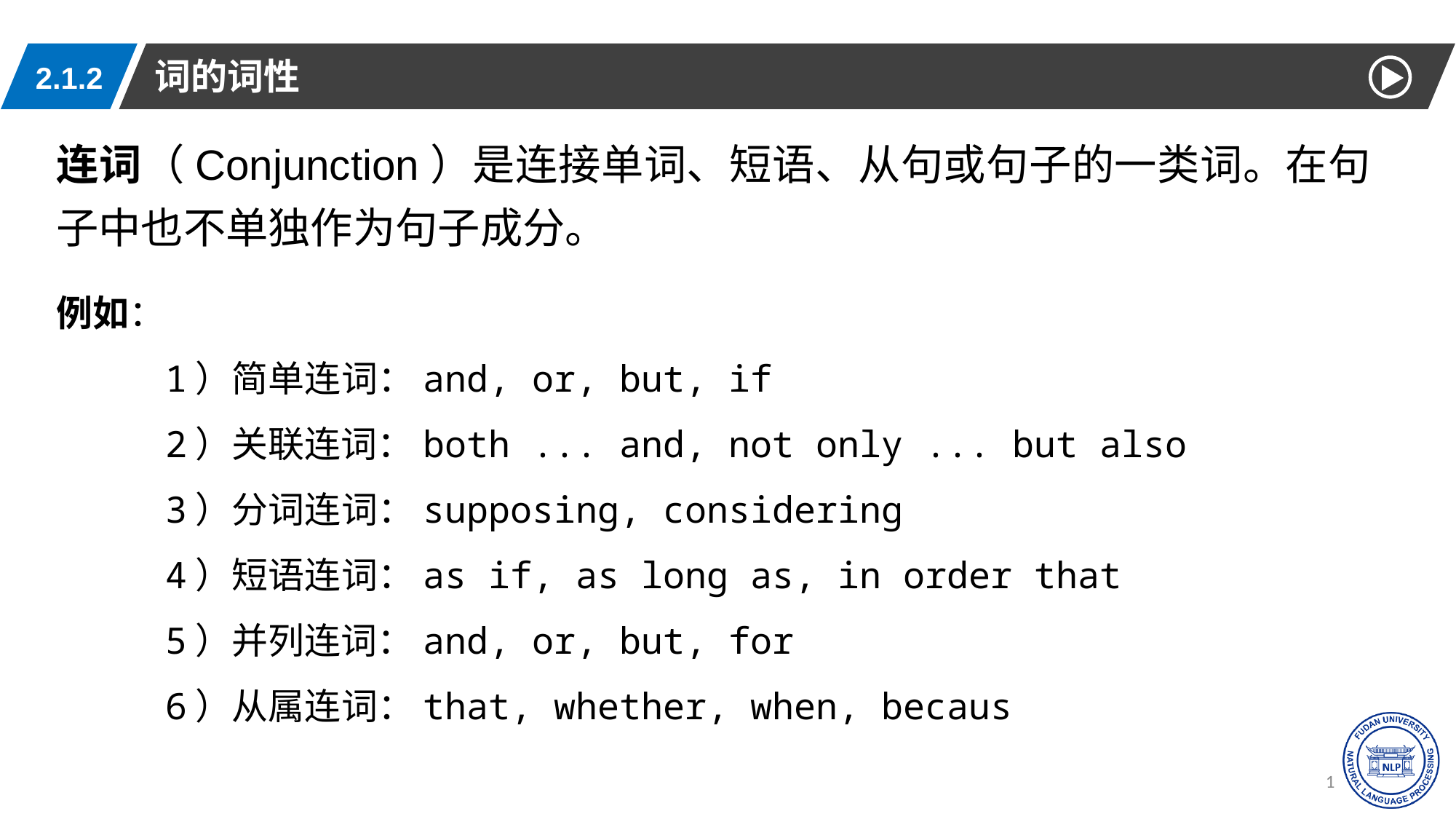

词的词性
2.1.2

连词（Conjunction）是连接单词、短语、从句或句子的一类词。在句子中也不单独作为句子成分。
例如：
1）简单连词：and, or, but, if
2）关联连词：both ... and, not only ... but also
3）分词连词：supposing, considering
4）短语连词：as if, as long as, in order that
5）并列连词：and, or, but, for
6）从属连词：that, whether, when, becaus
18